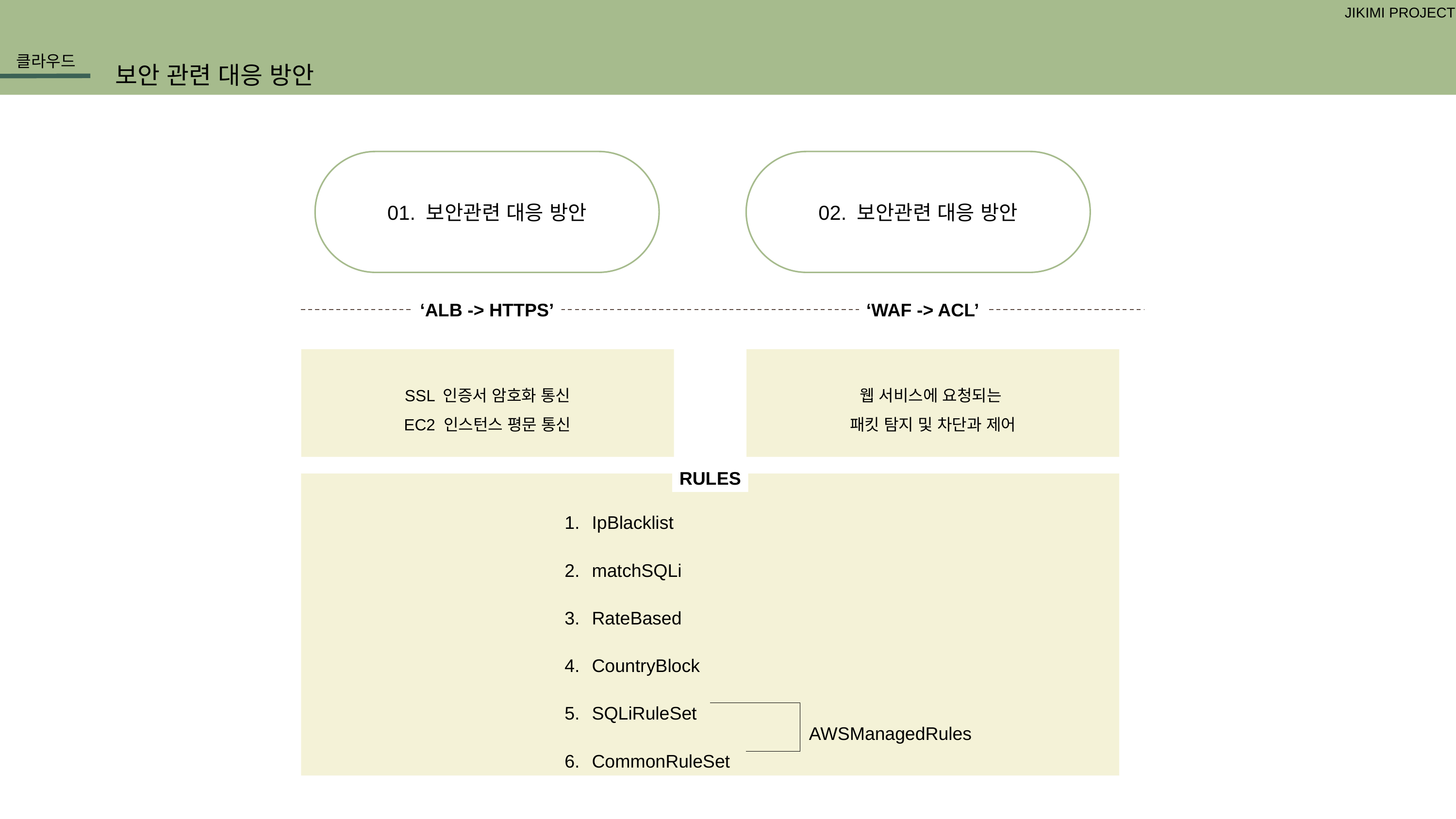

JIKIMI PROJECT
클라우드
보안 관련 대응 방안
01. 보안관련 대응 방안
02. 보안관련 대응 방안
‘ALB -> HTTPS’
‘WAF -> ACL’

SSL 인증서 암호화 통신
EC2 인스턴스 평문 통신
웹 서비스에 요청되는
패킷 탐지 및 차단과 제어
RULES

IpBlacklist
matchSQLi
RateBased
CountryBlock
SQLiRuleSet
CommonRuleSet
AWSManagedRules